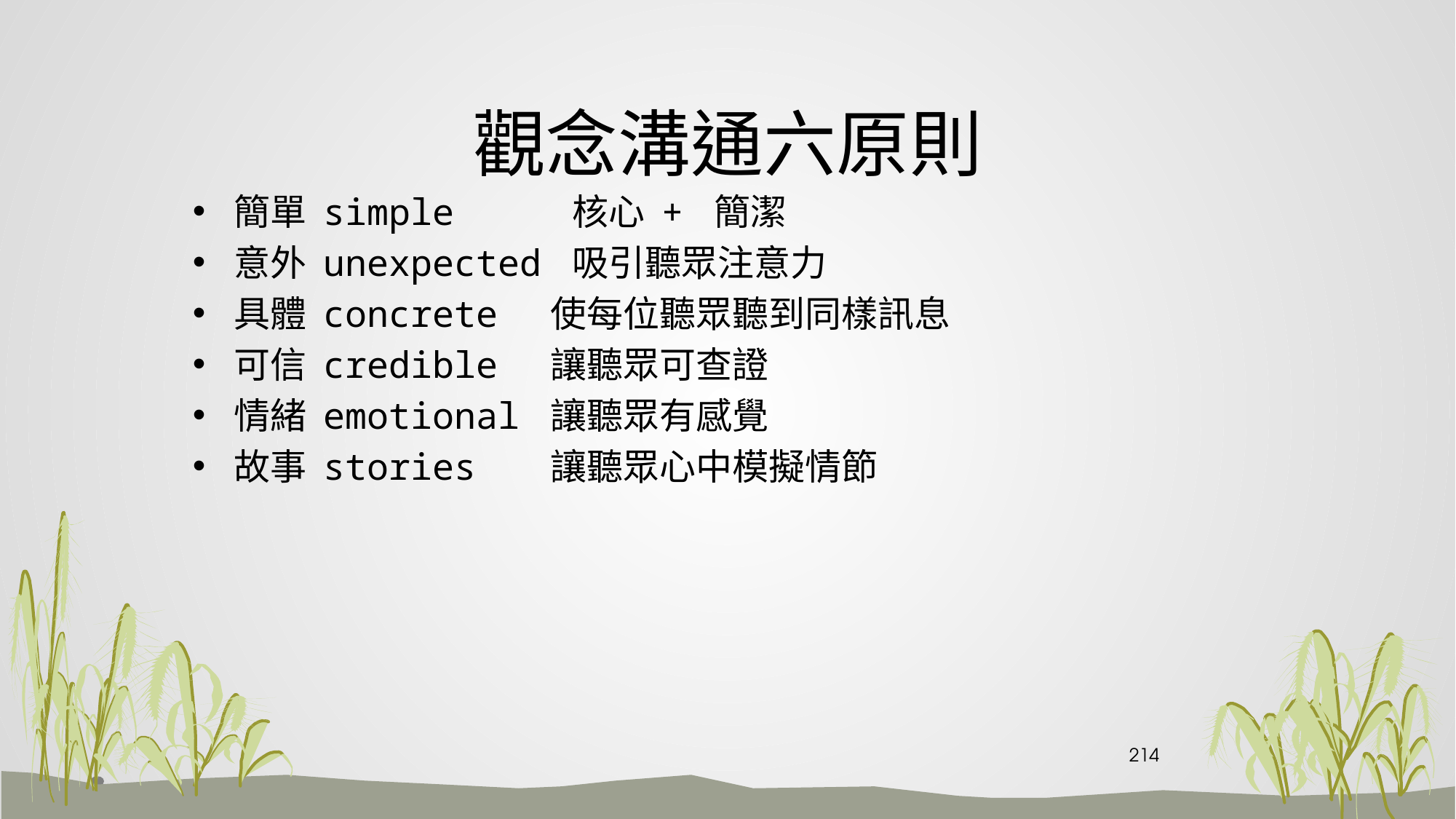

# 觀念溝通六原則
簡單 simple     核心 + 簡潔
意外 unexpected 吸引聽眾注意力
具體 concrete  使每位聽眾聽到同樣訊息
可信 credible  讓聽眾可查證
情緒 emotional 讓聽眾有感覺
故事 stories   讓聽眾心中模擬情節
214